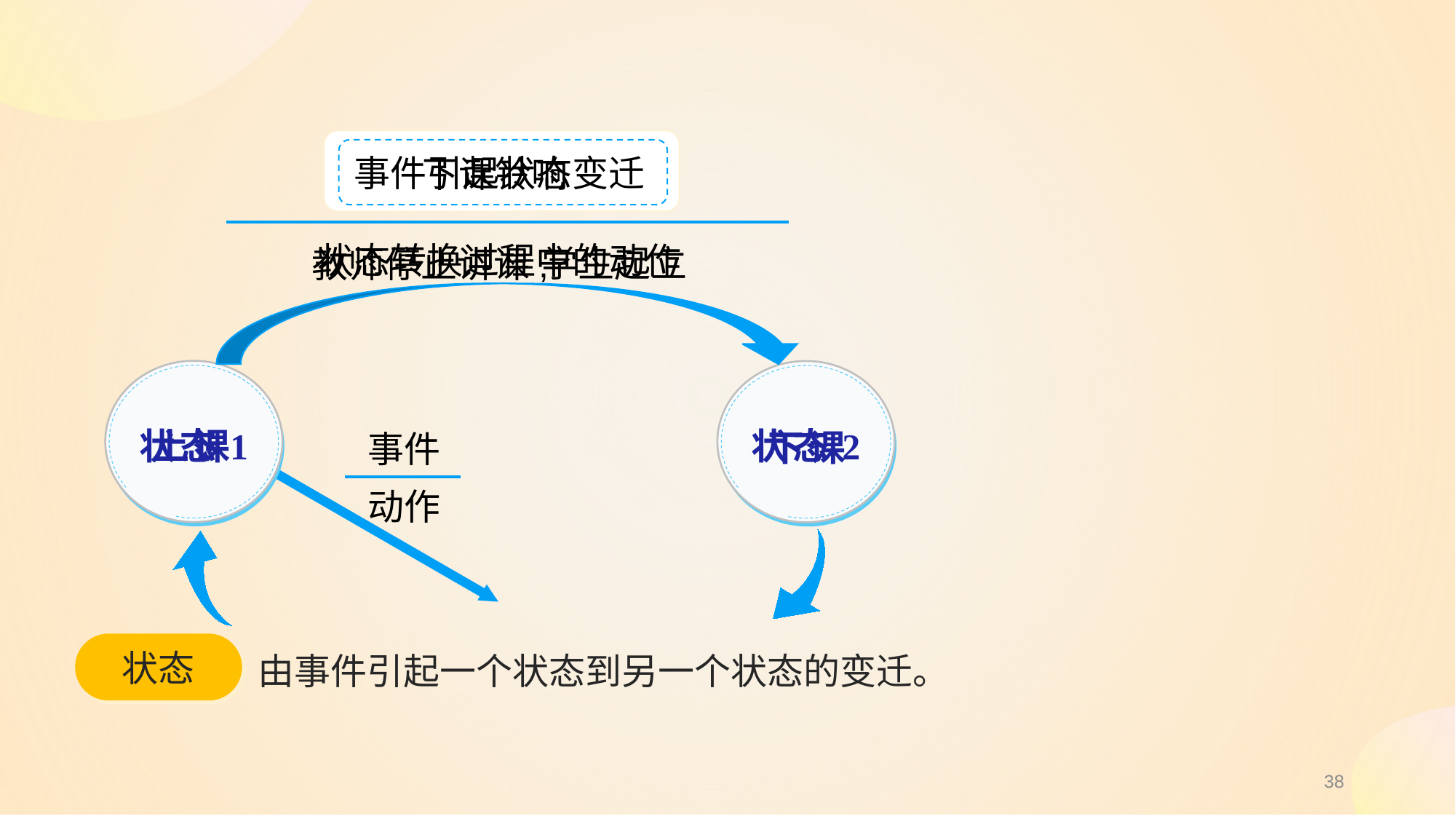

事件引起状态变迁
下课铃响
学生起立
教师停止讲课,
状态转换过程中的动作

上课
状态1
状态2
下课
事件
动作

状态
由事件引起一个状态到另一个状态的变迁。
38